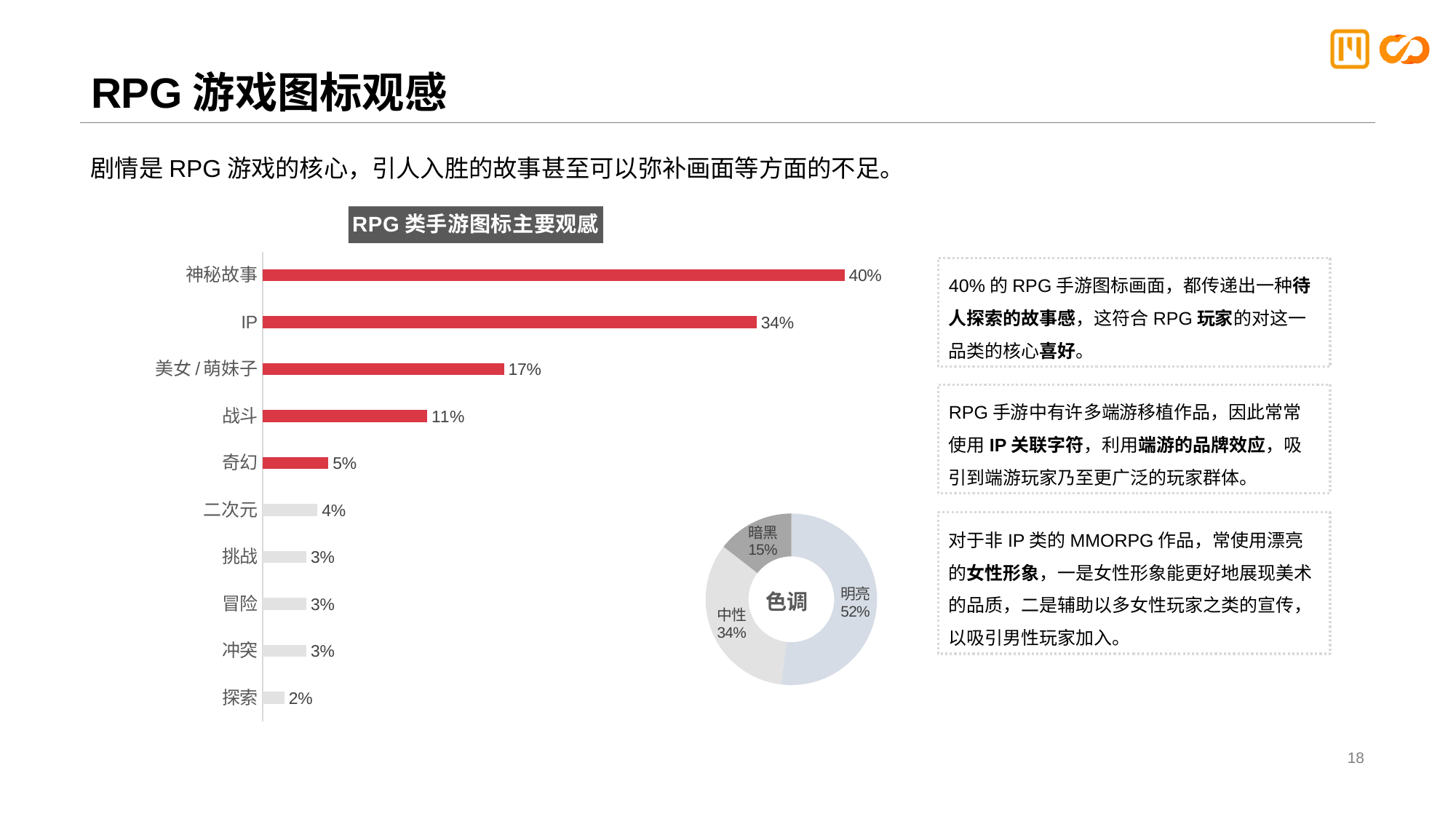

# RPG游戏图标观感
剧情是RPG游戏的核心，引人入胜的故事甚至可以弥补画面等方面的不足。

### Chart: RPG类手游图标主要观感

| Category | 观感编码 |
|---|---|
| 神秘故事 | 0.40458015267175573 |
| IP | 0.3435114503816794 |
| 美女/萌妹子 | 0.16793893129770993 |
| 战斗 | 0.11450381679389313 |
| 奇幻 | 0.04580152671755725 |
| 二次元 | 0.03816793893129771 |
| 挑战 | 0.030534351145038167 |
| 冒险 | 0.030534351145038167 |
| 冲突 | 0.030534351145038167 |
| 探索 | 0.015267175572519083 |
40%的RPG手游图标画面，都传递出一种待人探索的故事感，这符合RPG玩家的对这一品类的核心喜好。
RPG手游中有许多端游移植作品，因此常常使用IP关联字符，利用端游的品牌效应，吸引到端游玩家乃至更广泛的玩家群体。

### Chart: 色调

| Category | 色调 |
|---|---|
| 明亮 | 0.5190839694656488 |
| 中性 | 0.33587786259541985 |
| 暗黑 | 0.1450381679389313 |
对于非IP类的MMORPG作品，常使用漂亮的女性形象，一是女性形象能更好地展现美术的品质，二是辅助以多女性玩家之类的宣传，以吸引男性玩家加入。

18